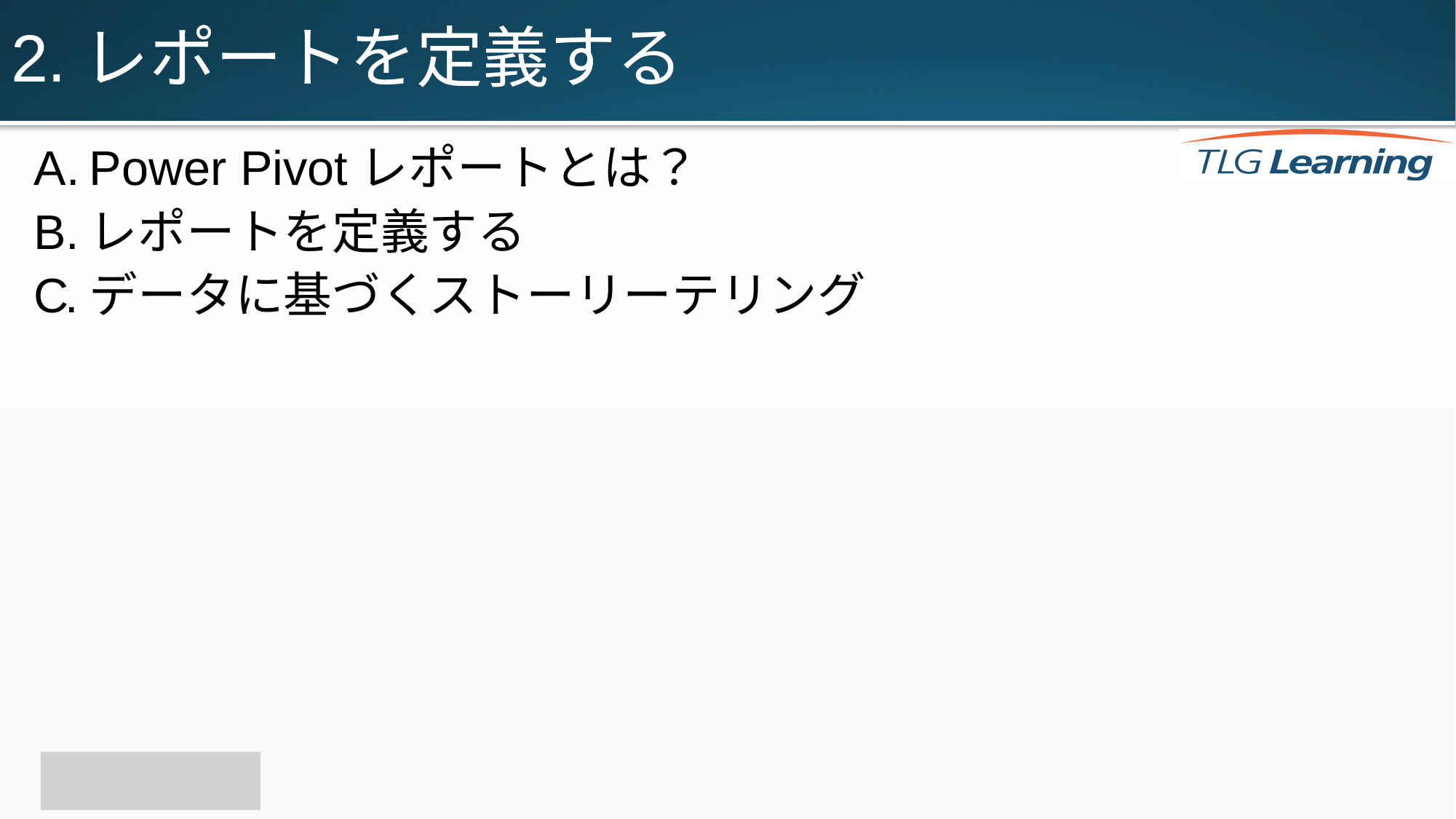

# 2.レポートを定義する
Power Pivotレポートとは？
レポートを定義する
データに基づくストーリーテリング